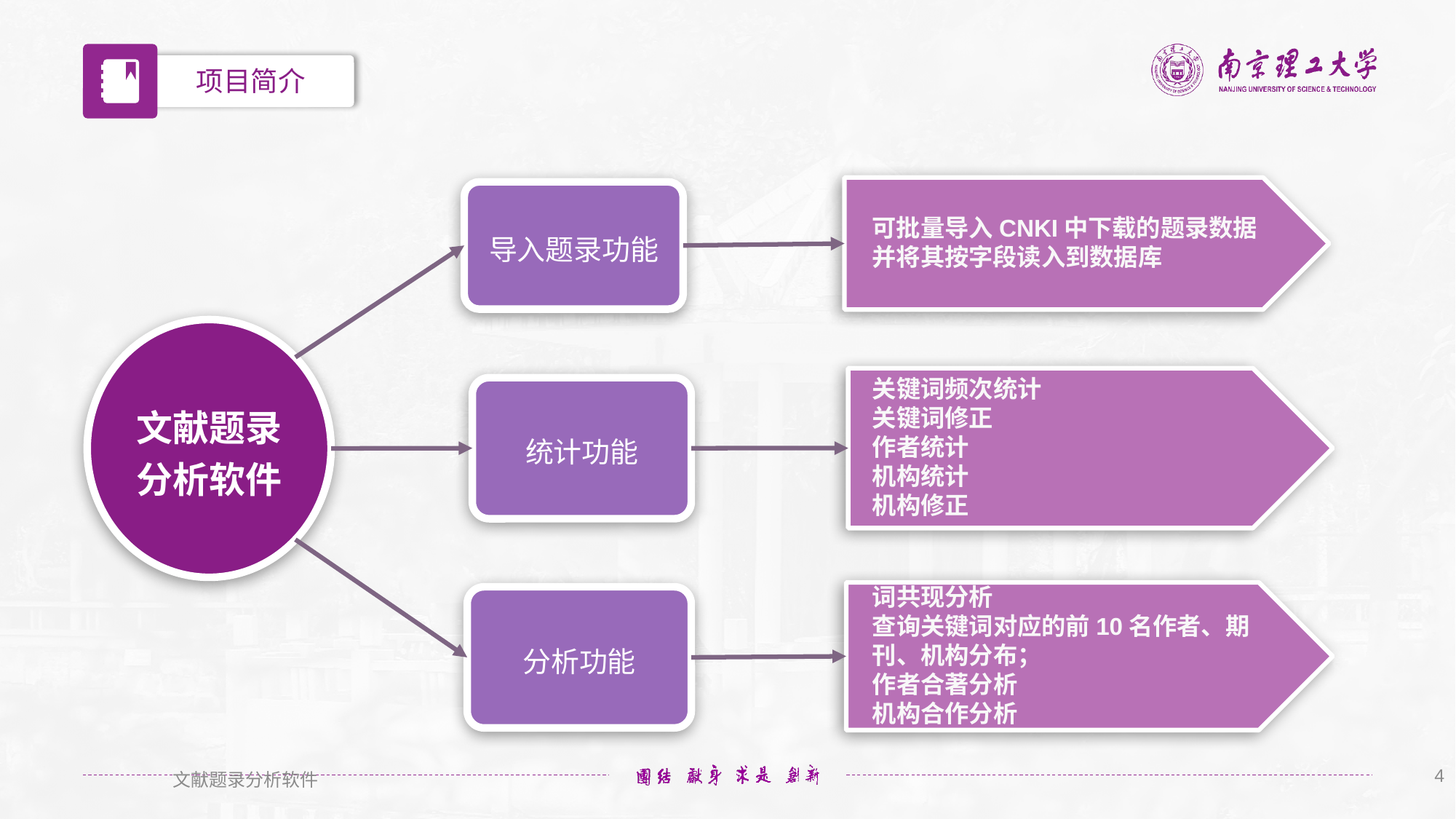

项目简介

可批量导入CNKI中下载的题录数据
并将其按字段读入到数据库

导入题录功能

文献题录分析软件

关键词频次统计
关键词修正
作者统计
机构统计
机构修正
统计功能

词共现分析
查询关键词对应的前10名作者、期刊、机构分布；
作者合著分析
机构合作分析
分析功能
4
文献题录分析软件